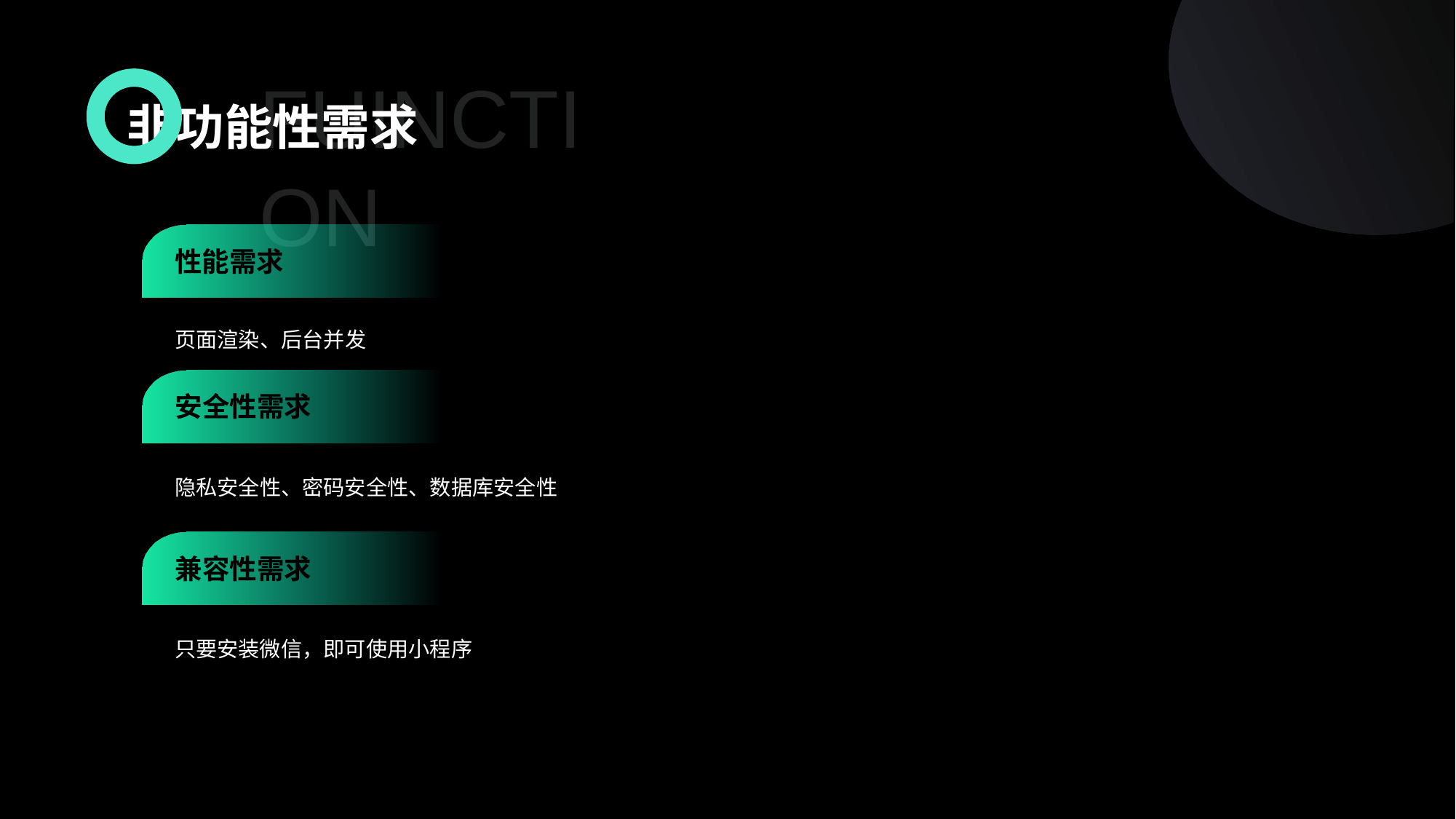

FUINCTION

非功能性需求

性能需求
页面渲染、后台并发

安全性需求
隐私安全性、密码安全性、数据库安全性

兼容性需求
只要安装微信，即可使用小程序